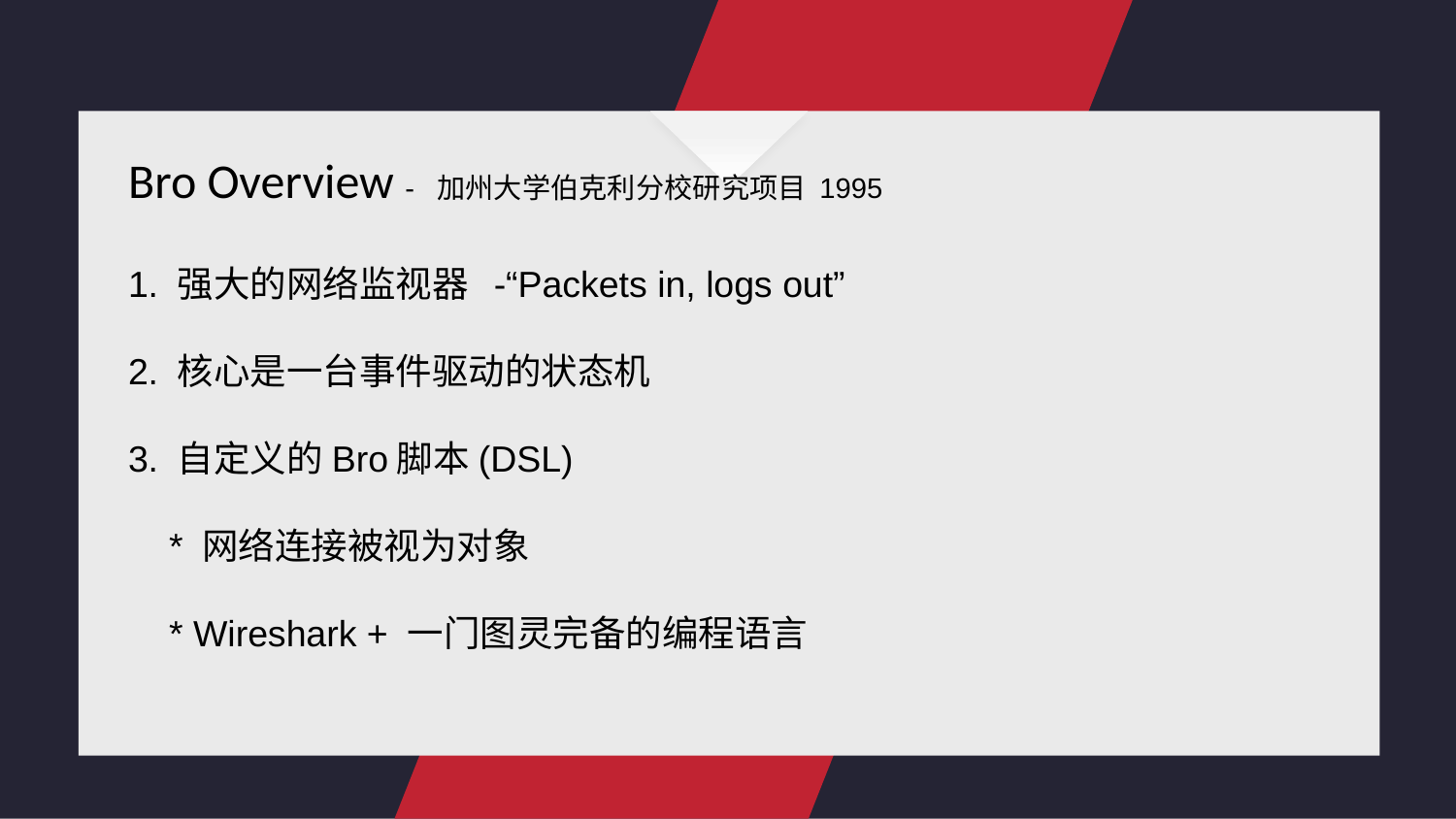

Bro Overview -  加州大学伯克利分校研究项目 1995
1. 强大的网络监视器  -“Packets in, logs out”

2. 核心是一台事件驱动的状态机

3. 自定义的Bro脚本(DSL)

    * 网络连接被视为对象

    * Wireshark + 一门图灵完备的编程语言